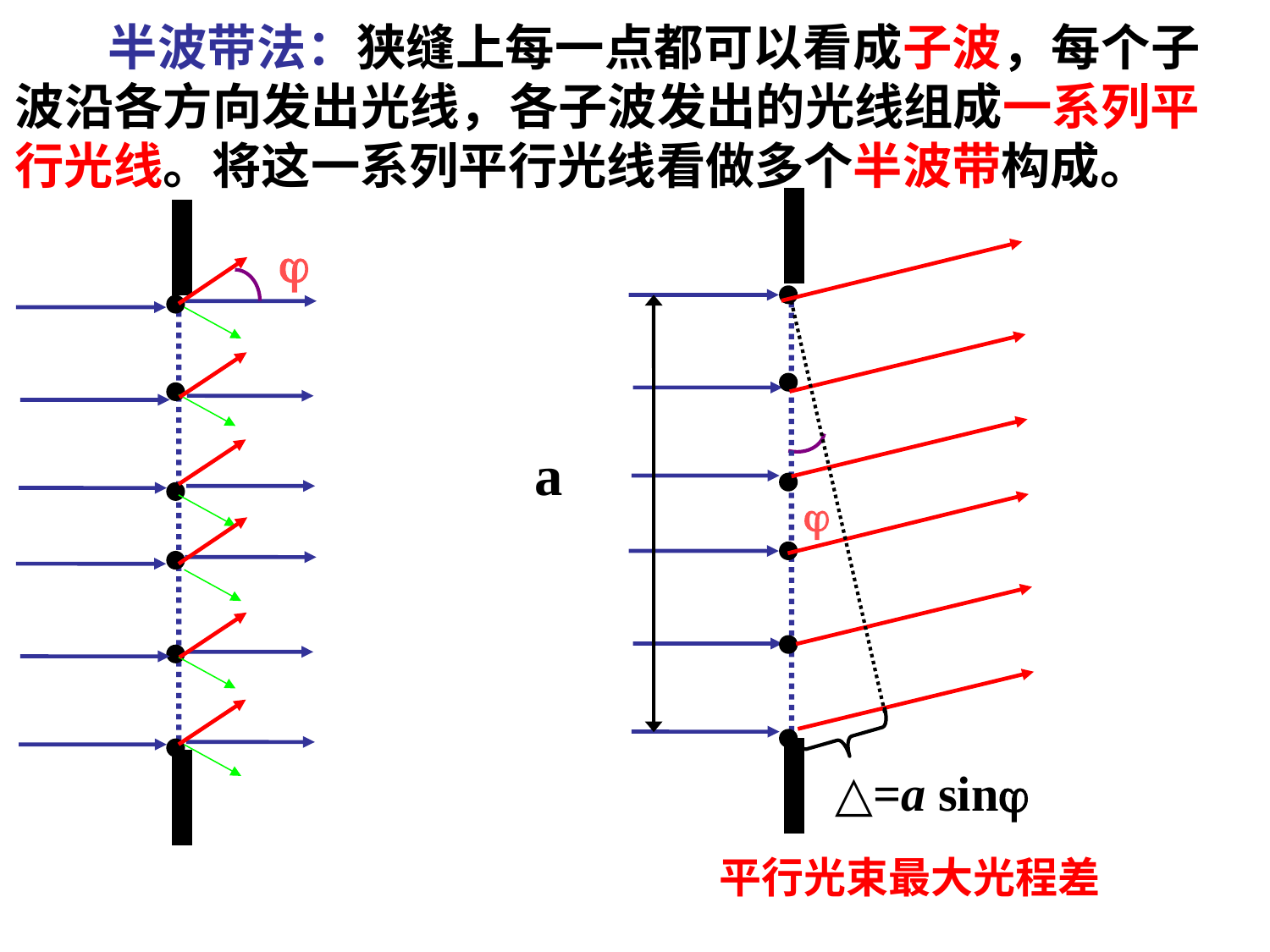

半波带法：狭缝上每一点都可以看成子波，每个子波沿各方向发出光线，各子波发出的光线组成一系列平行光线。将这一系列平行光线看做多个半波带构成。

ϕ

a

ϕ

△= 0
△= ？

△=a sinϕ
平行光束最大光程差